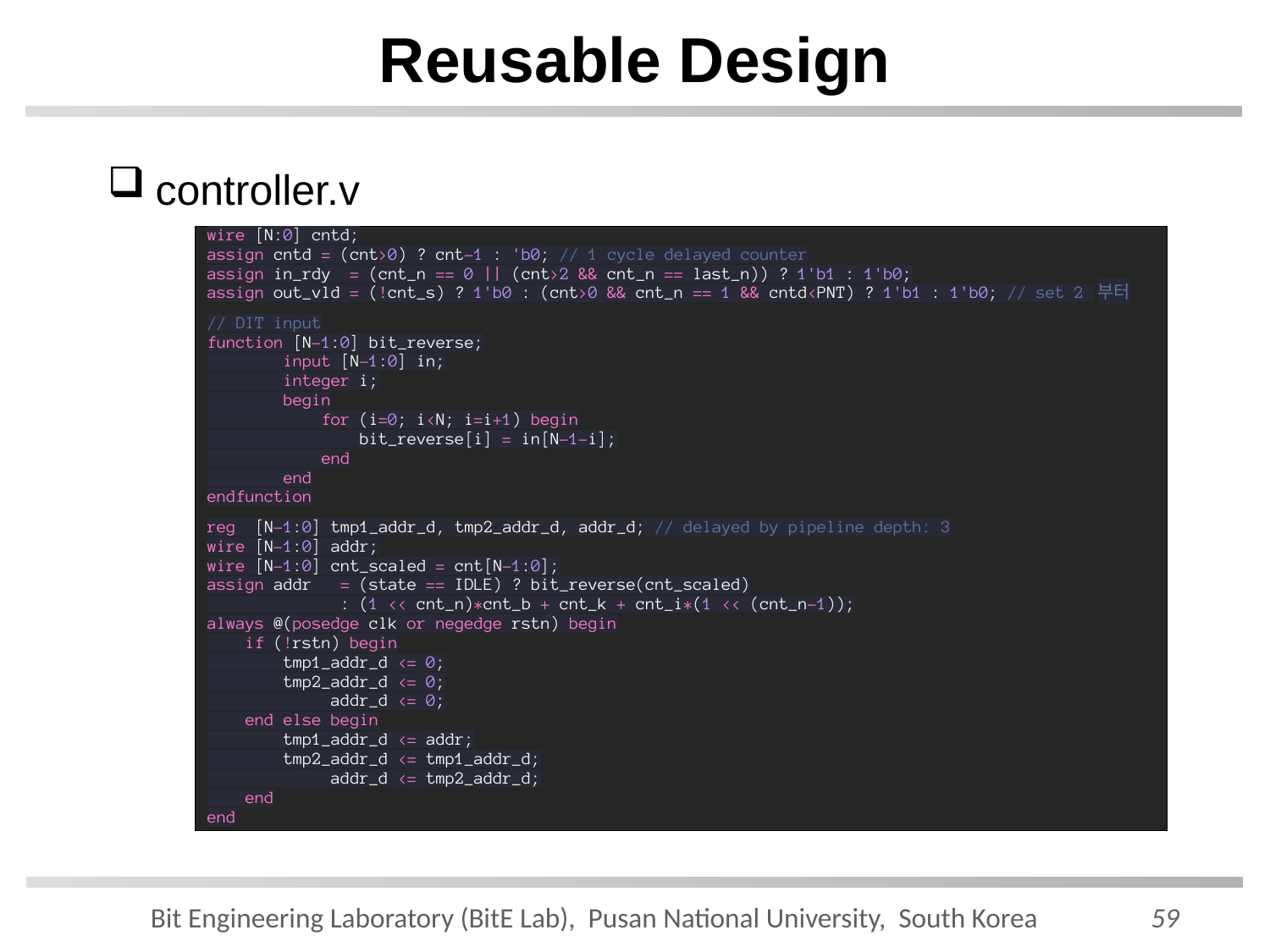

# Reusable Design
controller.v

wire [N:0] cntd;
assign cntd = (cnt>0) ? cnt-1 : 'b0; // 1 cycle delayed counter
assign in_rdy  = (cnt_n == 0 || (cnt>2 && cnt_n == last_n)) ? 1'b1 : 1'b0;
assign out_vld = (!cnt_s) ? 1'b0 : (cnt>0 && cnt_n == 1 && cntd<PNT) ? 1'b1 : 1'b0; // set 2 부터
// DIT input
function [N-1:0] bit_reverse;
        input [N-1:0] in;
        integer i;
        begin
            for (i=0; i<N; i=i+1) begin
                bit_reverse[i] = in[N-1-i];
            end
        end
endfunction
reg  [N-1:0] tmp1_addr_d, tmp2_addr_d, addr_d; // delayed by pipeline depth: 3
wire [N-1:0] addr;
wire [N-1:0] cnt_scaled = cnt[N-1:0];
assign addr   = (state == IDLE) ? bit_reverse(cnt_scaled)
              : (1 << cnt_n)*cnt_b + cnt_k + cnt_i*(1 << (cnt_n-1));
always @(posedge clk or negedge rstn) begin
    if (!rstn) begin
        tmp1_addr_d <= 0;
        tmp2_addr_d <= 0;
             addr_d <= 0;
    end else begin
        tmp1_addr_d <= addr;
        tmp2_addr_d <= tmp1_addr_d;
             addr_d <= tmp2_addr_d;
    end
end